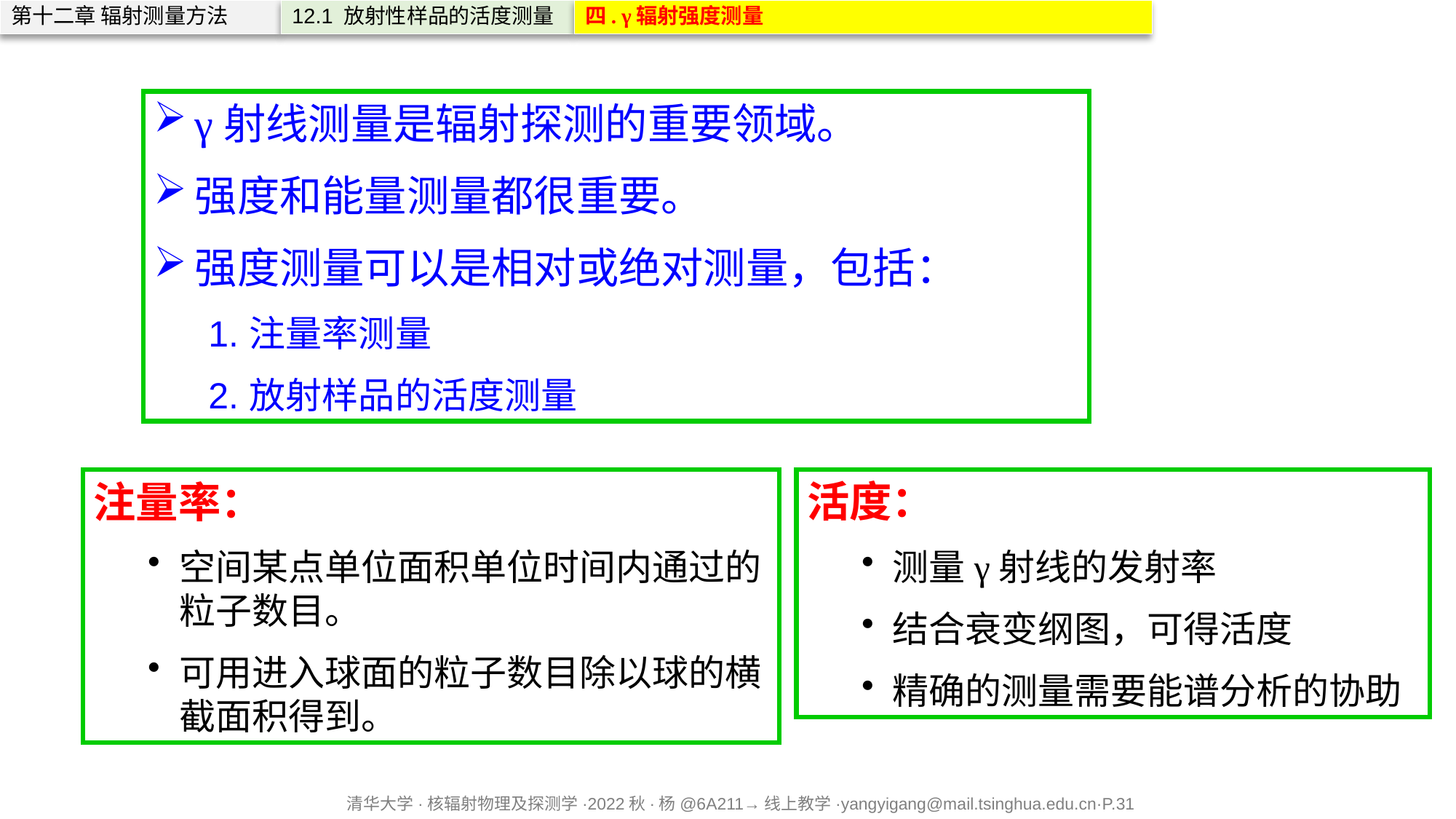

第十二章 辐射测量方法
12.1 放射性样品的活度测量
四. γ辐射强度测量

γ射线测量是辐射探测的重要领域。
强度和能量测量都很重要。
强度测量可以是相对或绝对测量，包括：
注量率测量
放射样品的活度测量
注量率：
空间某点单位面积单位时间内通过的粒子数目。
可用进入球面的粒子数目除以球的横截面积得到。
活度：
测量γ射线的发射率
结合衰变纲图，可得活度
精确的测量需要能谱分析的协助